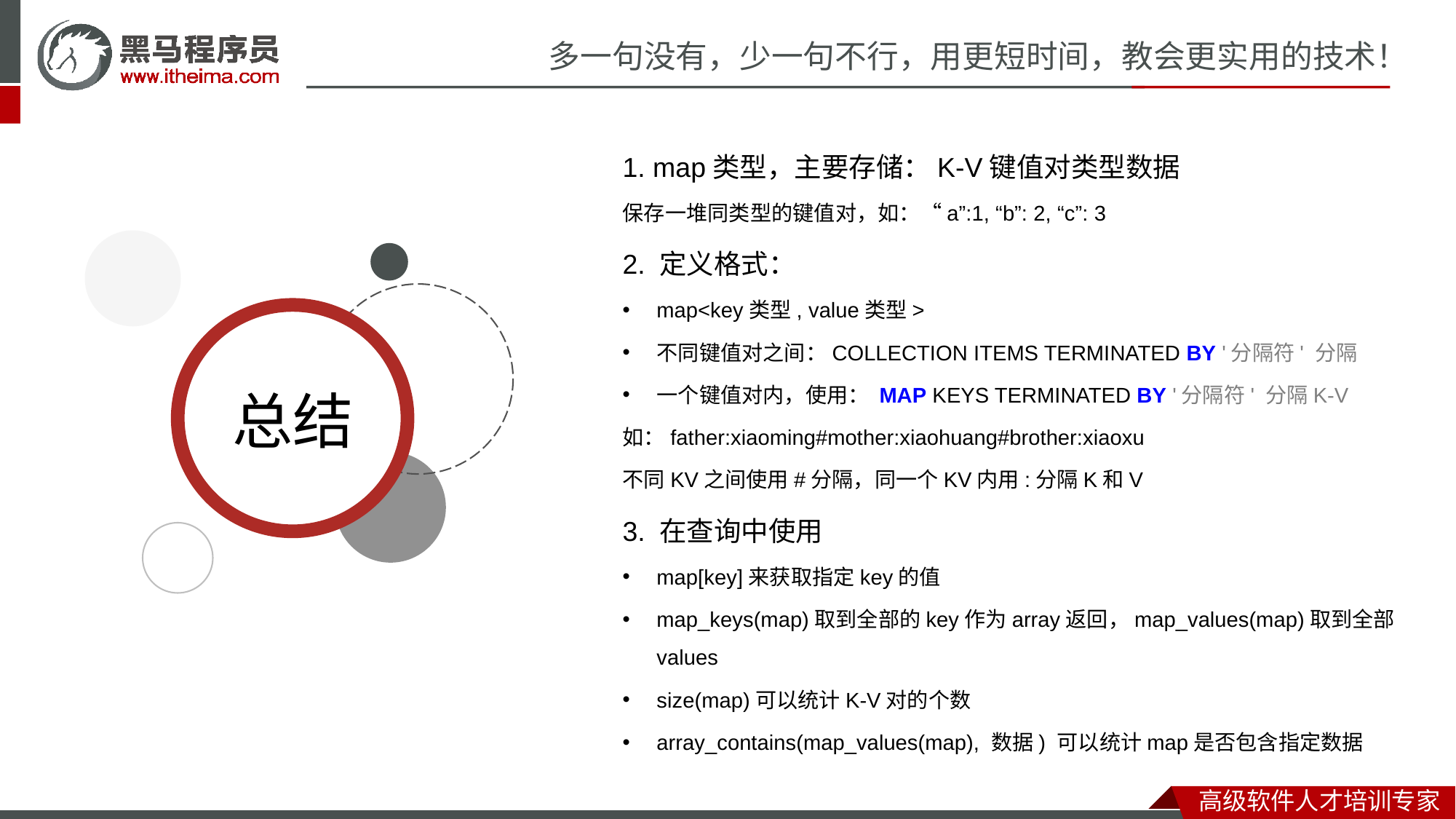

1. map类型，主要存储：K-V键值对类型数据
保存一堆同类型的键值对，如：“a”:1, “b”: 2, “c”: 3
2. 定义格式：
map<key类型, value类型>
不同键值对之间：COLLECTION ITEMS TERMINATED BY '分隔符' 分隔
一个键值对内，使用： MAP KEYS TERMINATED BY '分隔符' 分隔K-V
如：father:xiaoming#mother:xiaohuang#brother:xiaoxu
不同KV之间使用#分隔，同一个KV内用:分隔K和V
3. 在查询中使用
map[key]来获取指定key的值
map_keys(map)取到全部的key作为array返回，map_values(map)取到全部values
size(map)可以统计K-V对的个数
array_contains(map_values(map), 数据) 可以统计map是否包含指定数据